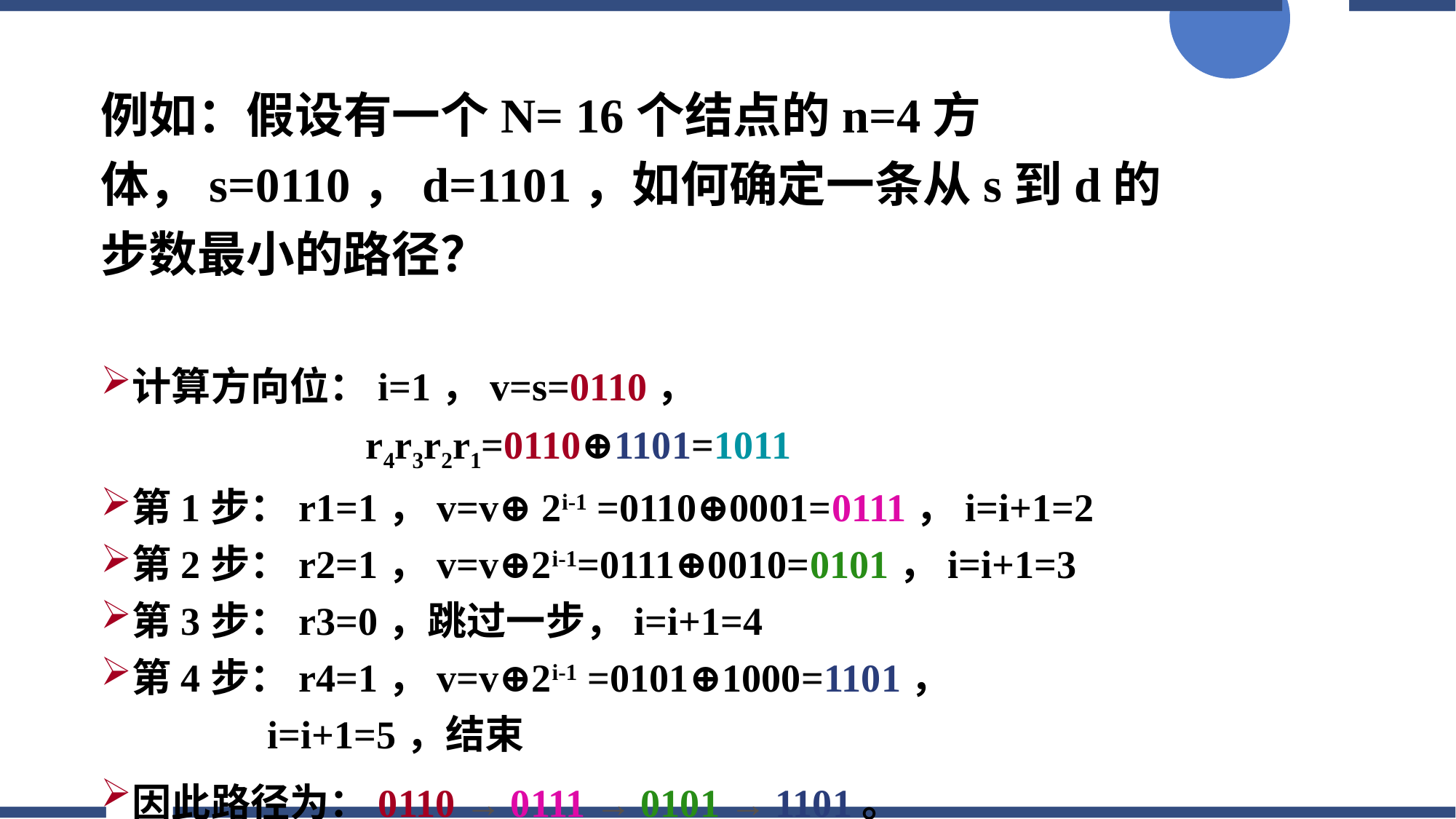

例如：假设有一个N= 16个结点的n=4方体，s=0110，d=1101，如何确定一条从s到d的步数最小的路径？

计算方向位：i=1，v=s=0110，
                           r4r3r2r1=0110⊕1101=1011
第1步：r1=1，v=v⊕ 2i-1 =0110⊕0001=0111，i=i+1=2
第2步：r2=1，v=v⊕2i-1=0111⊕0010=0101，i=i+1=3
第3步：r3=0，跳过一步，i=i+1=4
第4步：r4=1，v=v⊕2i-1 =0101⊕1000=1101，
                 i=i+1=5，结束
因此路径为：0110 → 0111 → 0101 → 1101。